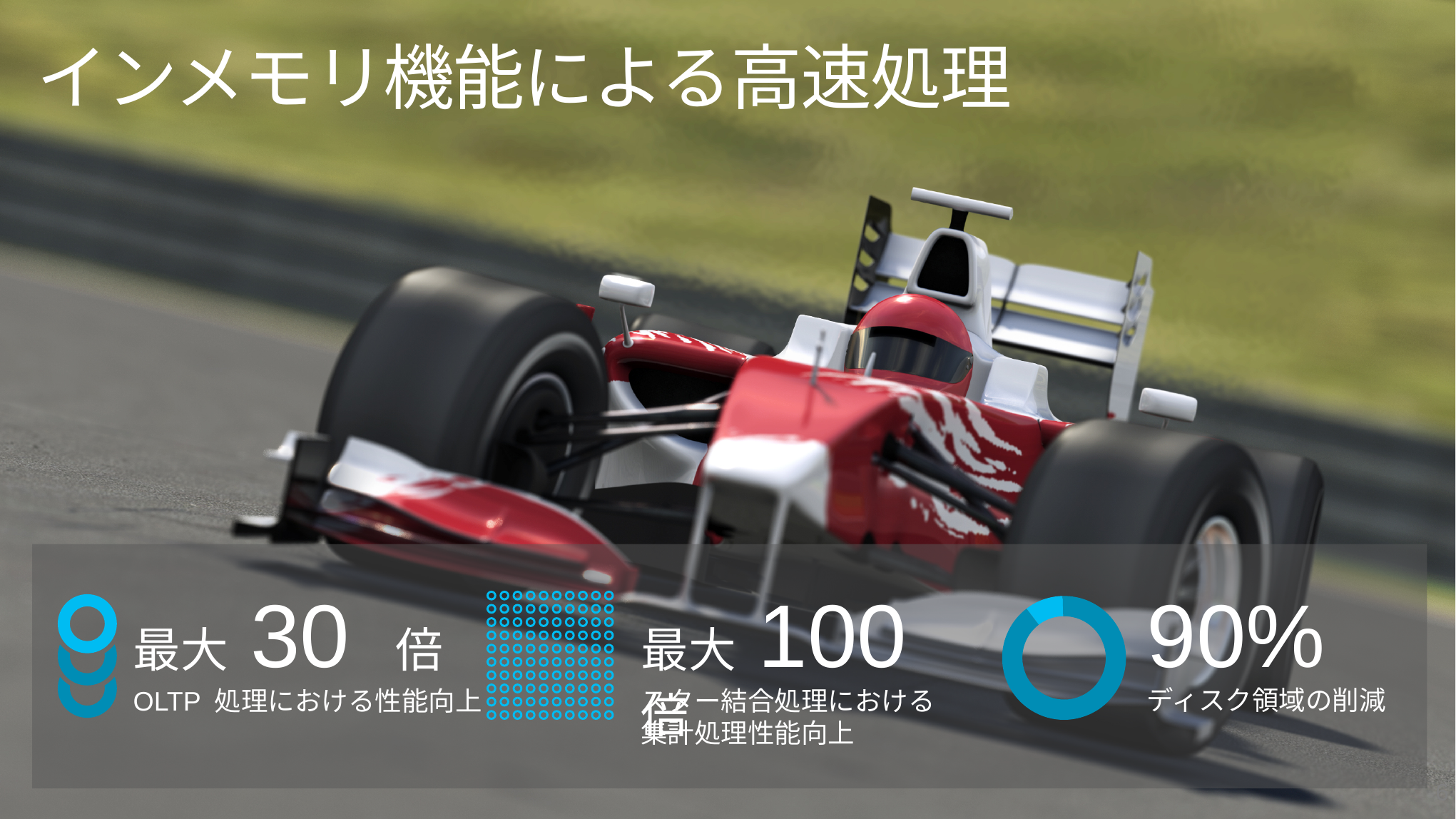

# インメモリ機能による高速処理

90%
ディスク領域の削減
最大 30 倍
OLTP 処理における性能向上
最大 100 倍
スター結合処理における
集計処理性能向上

6